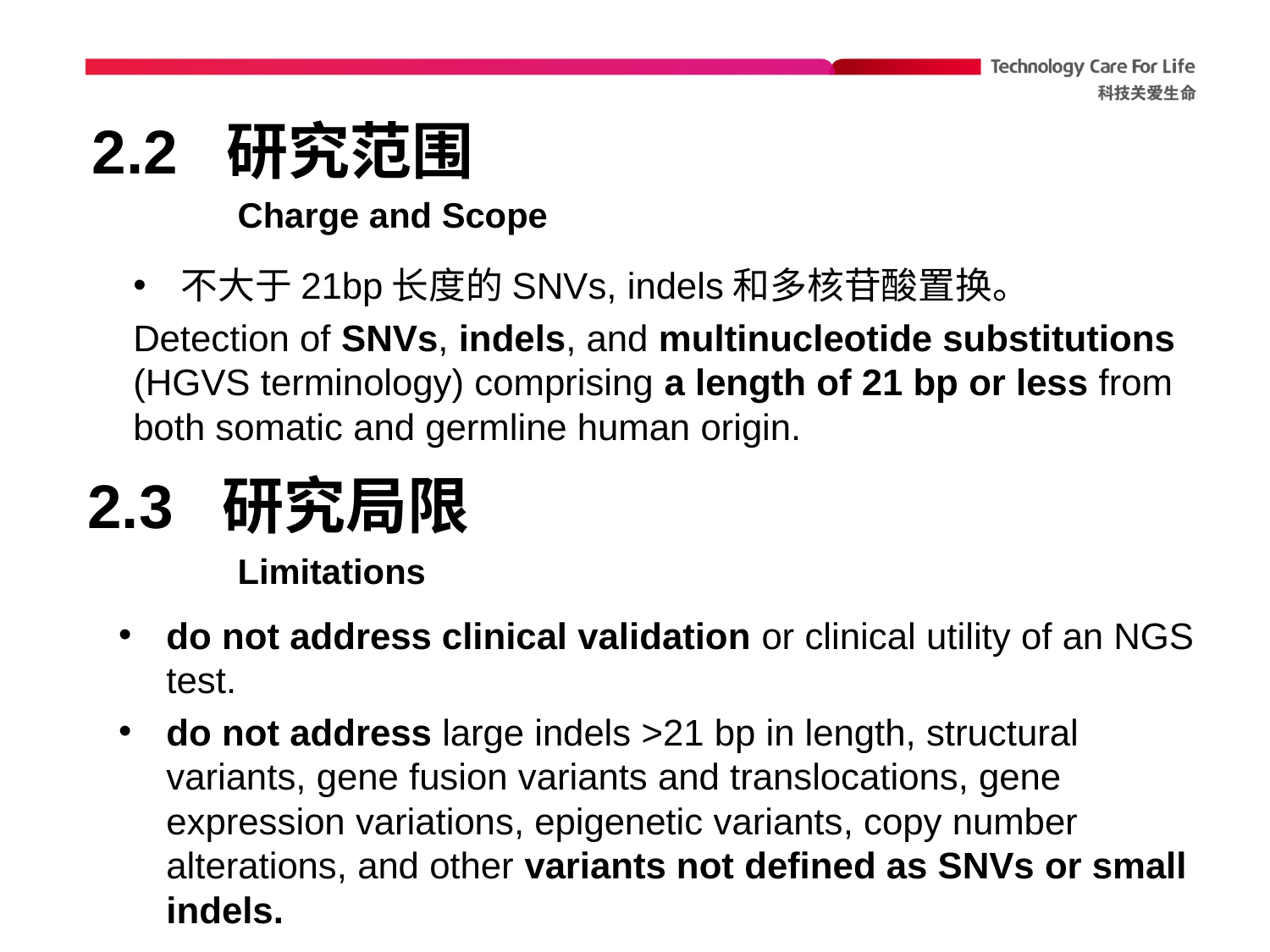

# 2.2  研究范围
Charge and Scope
不大于21bp长度的SNVs, indels和多核苷酸置换。
Detection of SNVs, indels, and multinucleotide substitutions  (HGVS terminology) comprising a length of 21 bp or less from both somatic and germline human origin.
2.3  研究局限
Limitations
do not address clinical validation or clinical utility of an NGS test.
do not address large indels >21 bp in length, structural variants, gene fusion variants and translocations, gene expression variations, epigenetic variants, copy number alterations, and other variants not defined as SNVs or small indels.